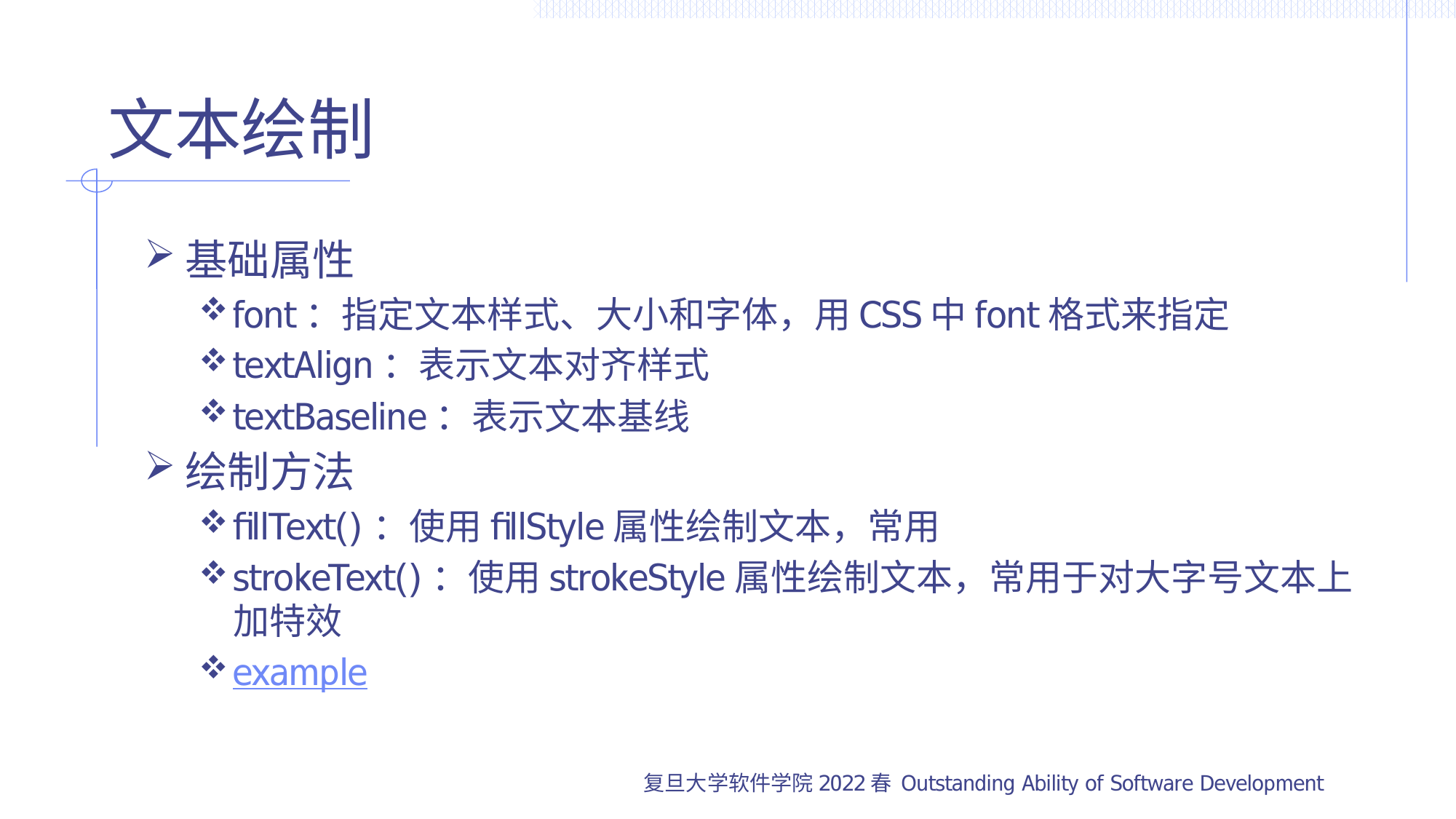

# 文本绘制
基础属性
font：指定文本样式、大小和字体，用CSS中font格式来指定
textAlign：表示文本对齐样式
textBaseline：表示文本基线
绘制方法
fillText()：使用fillStyle属性绘制文本，常用
strokeText()：使用strokeStyle属性绘制文本，常用于对大字号文本上加特效
example